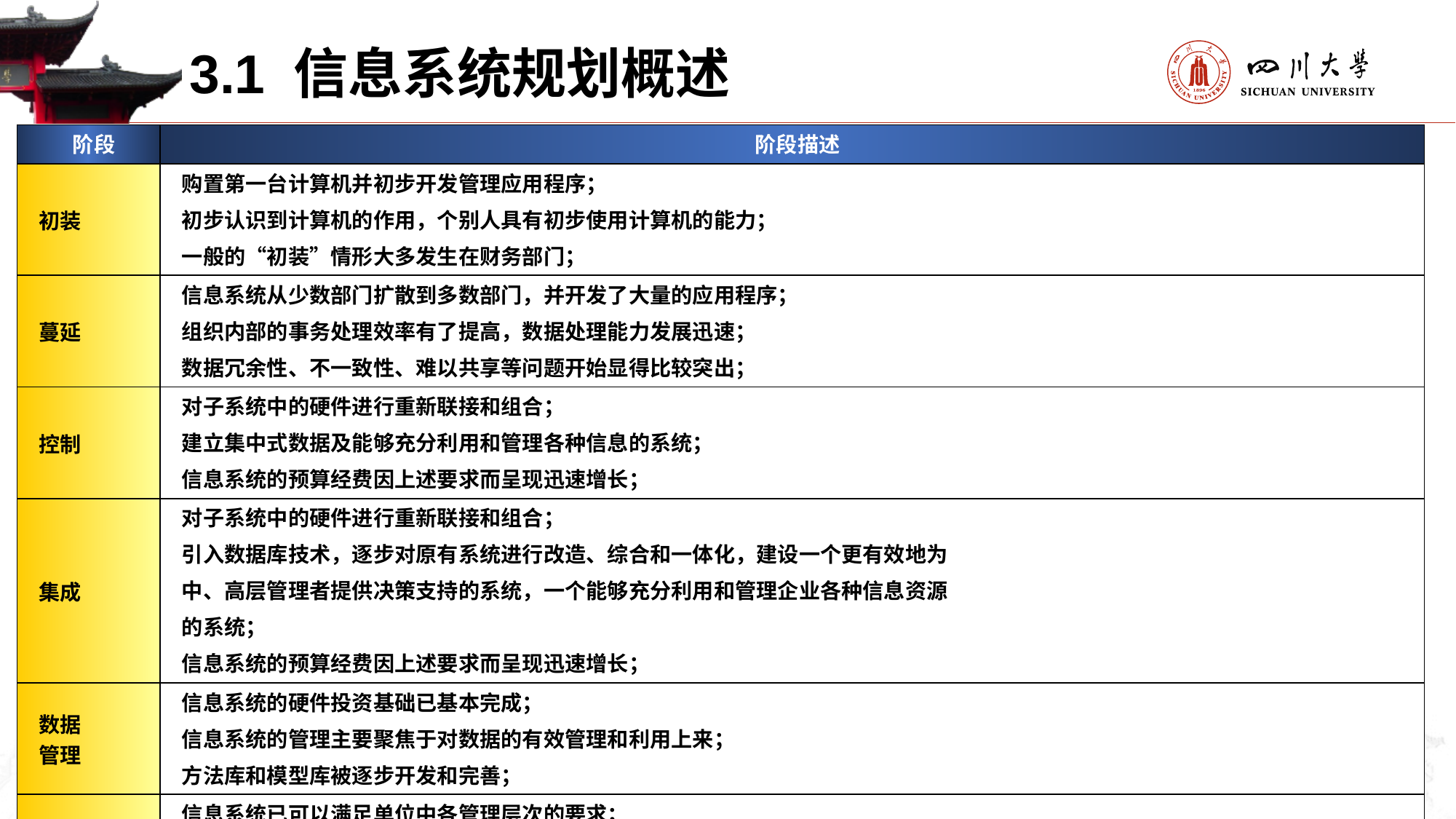

3.1 信息系统规划概述

| 阶段 | 阶段描述 |
| --- | --- |
| 初装 | 购置第一台计算机并初步开发管理应用程序； 初步认识到计算机的作用，个别人具有初步使用计算机的能力； 一般的“初装”情形大多发生在财务部门； |
| 蔓延 | 信息系统从少数部门扩散到多数部门，并开发了大量的应用程序； 组织内部的事务处理效率有了提高，数据处理能力发展迅速； 数据冗余性、不一致性、难以共享等问题开始显得比较突出； |
| 控制 | 对子系统中的硬件进行重新联接和组合； 建立集中式数据及能够充分利用和管理各种信息的系统； 信息系统的预算经费因上述要求而呈现迅速增长； |
| 集成 | 对子系统中的硬件进行重新联接和组合； 引入数据库技术，逐步对原有系统进行改造、综合和一体化，建设一个更有效地为 中、高层管理者提供决策支持的系统，一个能够充分利用和管理企业各种信息资源 的系统； 信息系统的预算经费因上述要求而呈现迅速增长； |
| 数据 管理 | 信息系统的硬件投资基础已基本完成； 信息系统的管理主要聚焦于对数据的有效管理和利用上来； 方法库和模型库被逐步开发和完善； |
| 成熟 | 信息系统已可以满足单位中各管理层次的要求； 信息资源可以实现完善的共享； 新的应用模式开始进一步探索； |